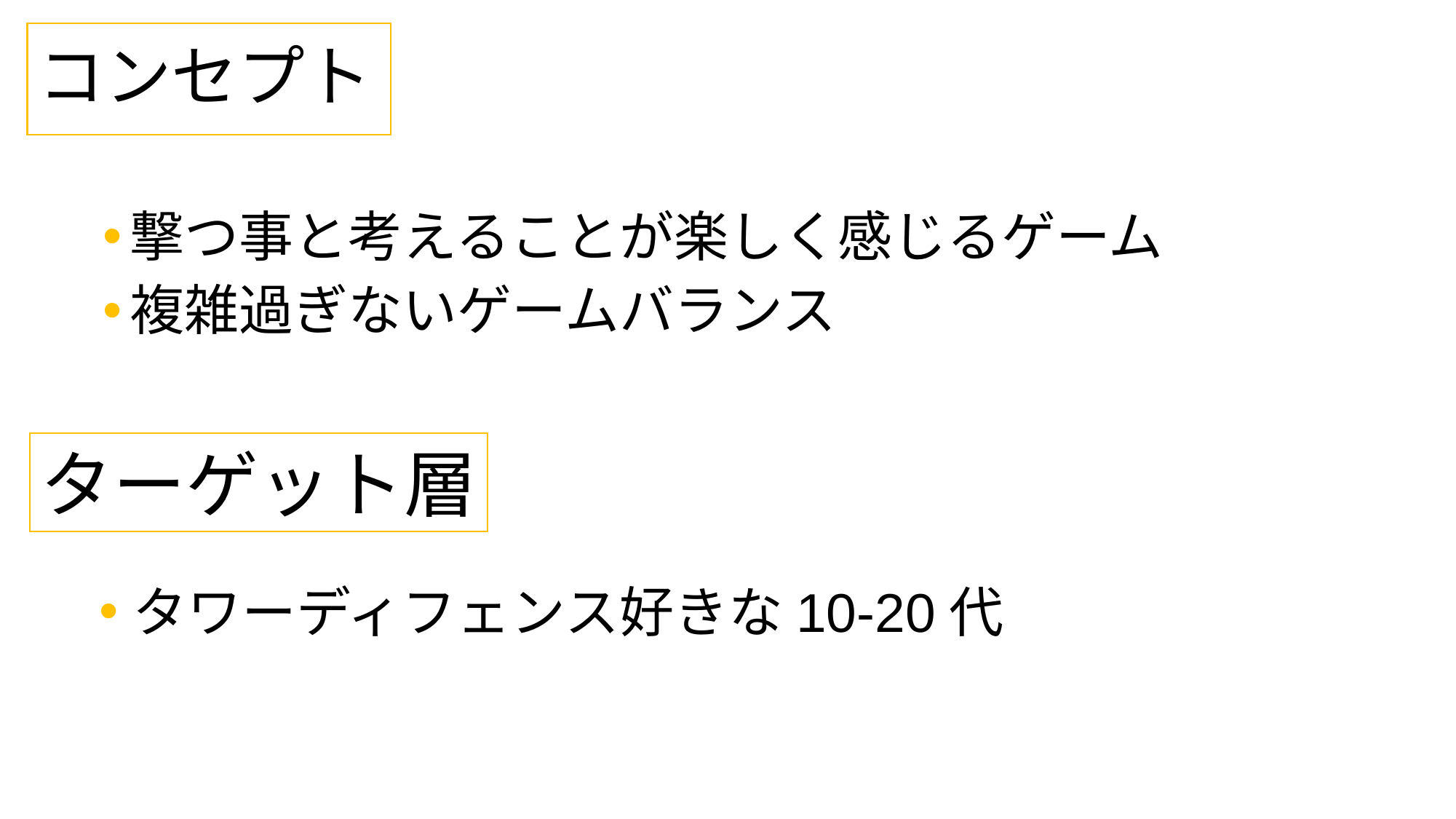

# コンセプト
撃つ事と考えることが楽しく感じるゲーム
複雑過ぎないゲームバランス

ターゲット層
タワーディフェンス好きな10-20代